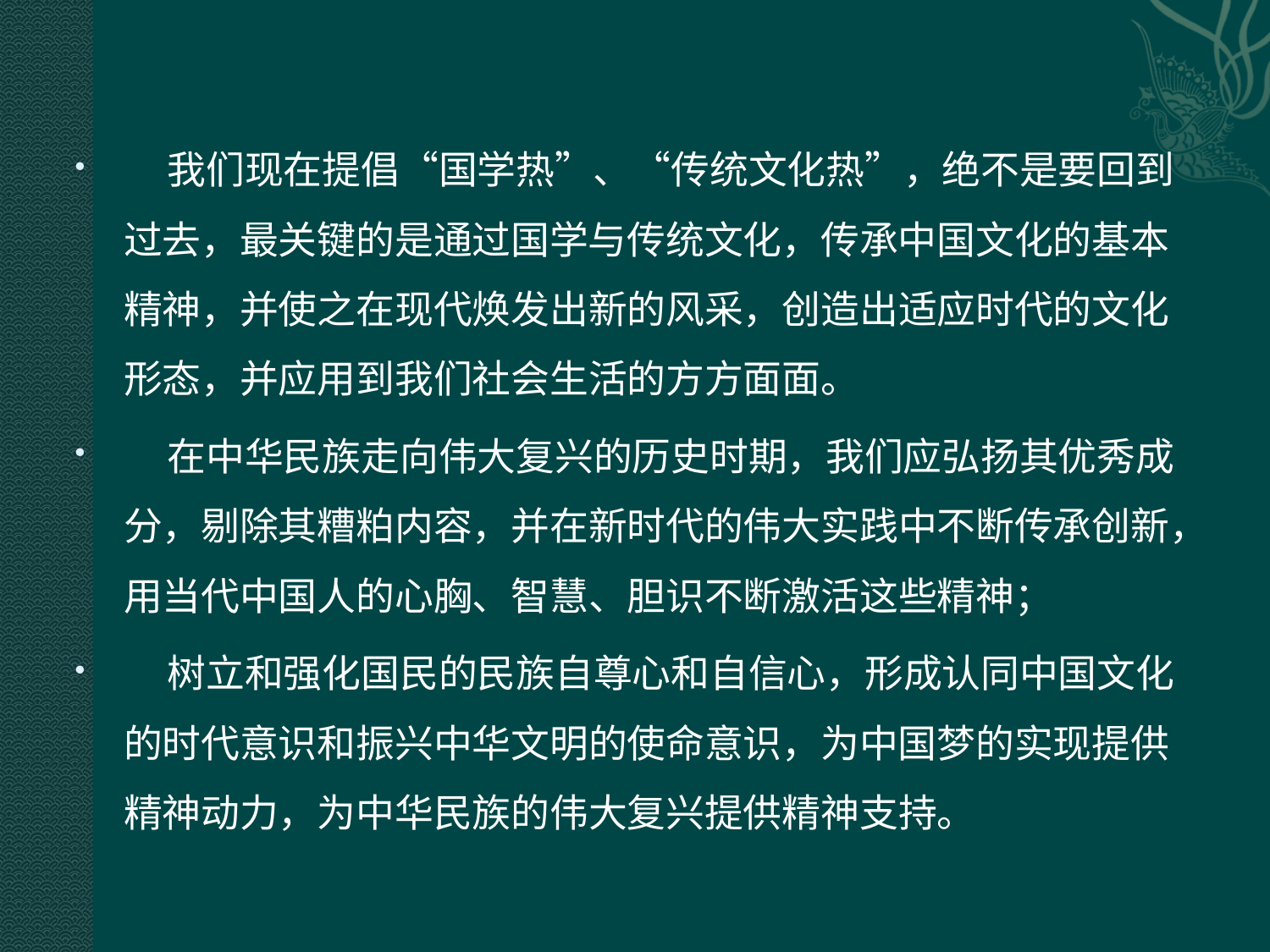

我们现在提倡“国学热”、“传统文化热”，绝不是要回到过去，最关键的是通过国学与传统文化，传承中国文化的基本精神，并使之在现代焕发出新的风采，创造出适应时代的文化形态，并应用到我们社会生活的方方面面。
    在中华民族走向伟大复兴的历史时期，我们应弘扬其优秀成分，剔除其糟粕内容，并在新时代的伟大实践中不断传承创新，用当代中国人的心胸、智慧、胆识不断激活这些精神；
    树立和强化国民的民族自尊心和自信心，形成认同中国文化的时代意识和振兴中华文明的使命意识，为中国梦的实现提供精神动力，为中华民族的伟大复兴提供精神支持。